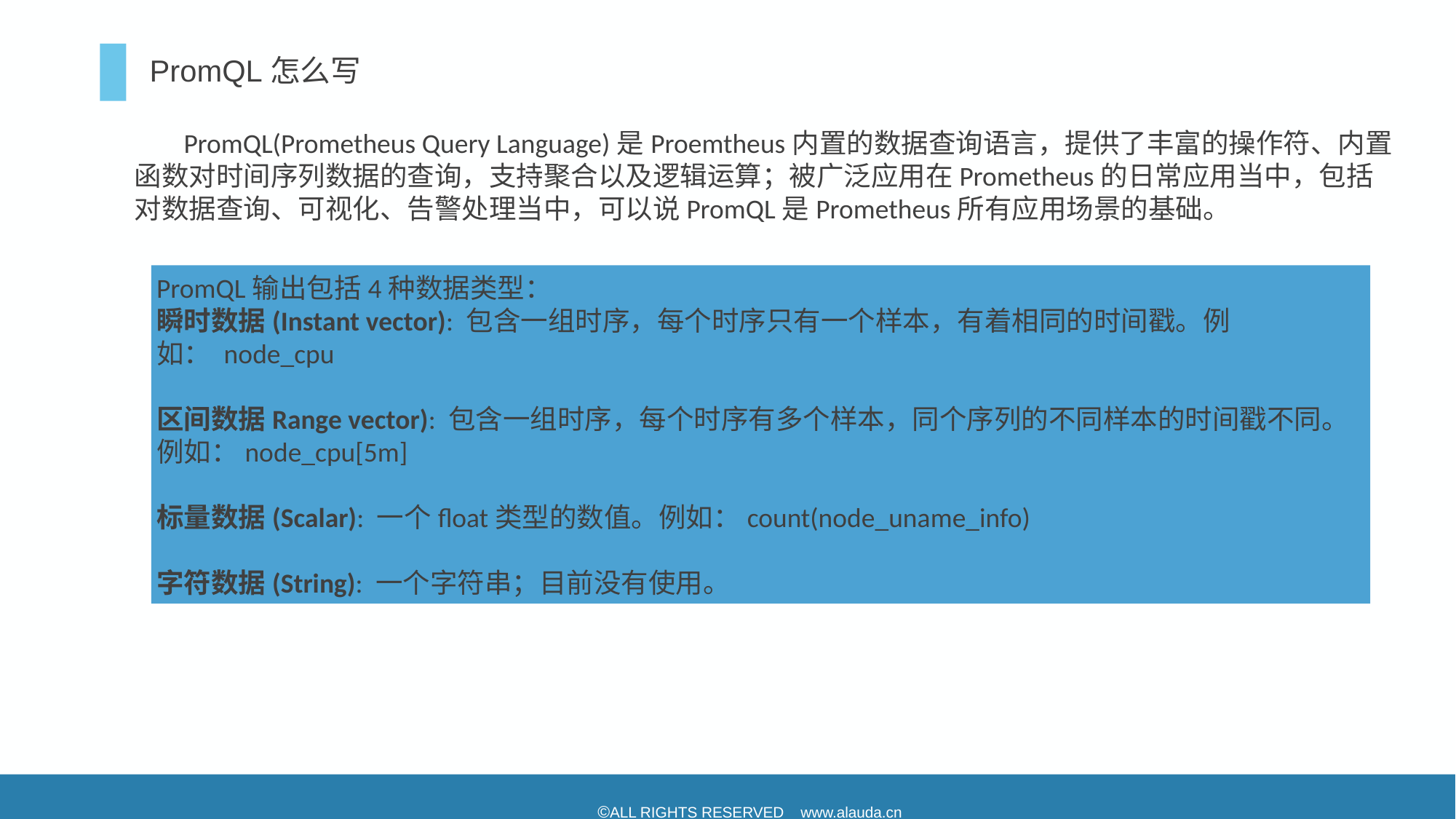

# PromQL怎么写
        PromQL(Prometheus Query Language)是Proemtheus内置的数据查询语言，提供了丰富的操作符、内置函数对时间序列数据的查询，支持聚合以及逻辑运算；被广泛应用在Prometheus的日常应用当中，包括对数据查询、可视化、告警处理当中，可以说PromQL是Prometheus所有应用场景的基础。
PromQL输出包括4种数据类型：
瞬时数据(Instant vector): 包含一组时序，每个时序只有一个样本，有着相同的时间戳。例如： node_cpu

区间数据Range vector): 包含一组时序，每个时序有多个样本，同个序列的不同样本的时间戳不同。例如：node_cpu[5m]

标量数据(Scalar): 一个float类型的数值。例如：count(node_uname_info)

字符数据(String): 一个字符串；目前没有使用。